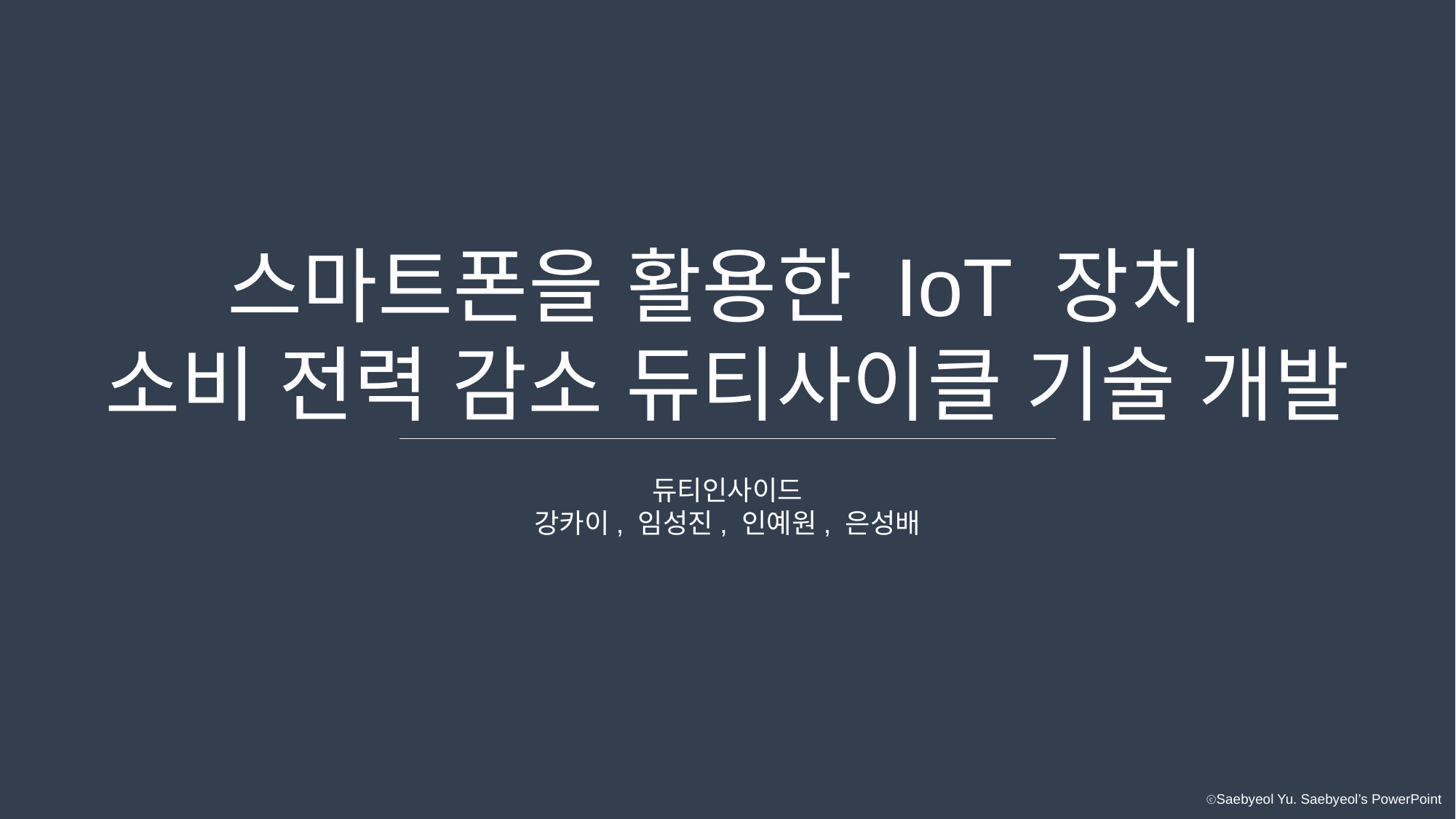

스마트폰을 활용한 IoT 장치
소비 전력 감소 듀티사이클 기술 개발
듀티인사이드
강카이, 임성진, 인예원, 은성배